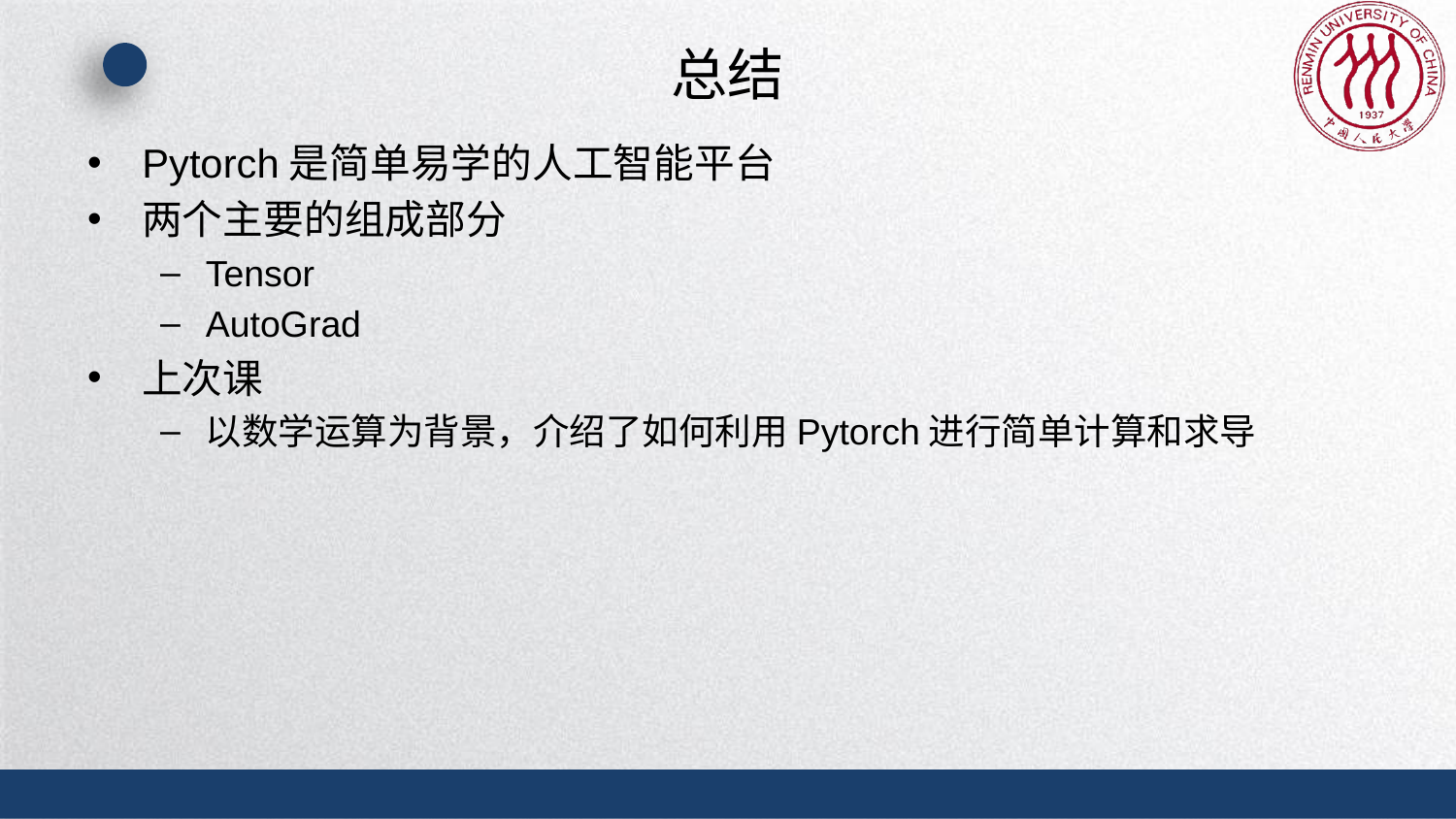

# 总结
Pytorch是简单易学的人工智能平台
两个主要的组成部分
Tensor
AutoGrad
上次课
以数学运算为背景，介绍了如何利用Pytorch进行简单计算和求导